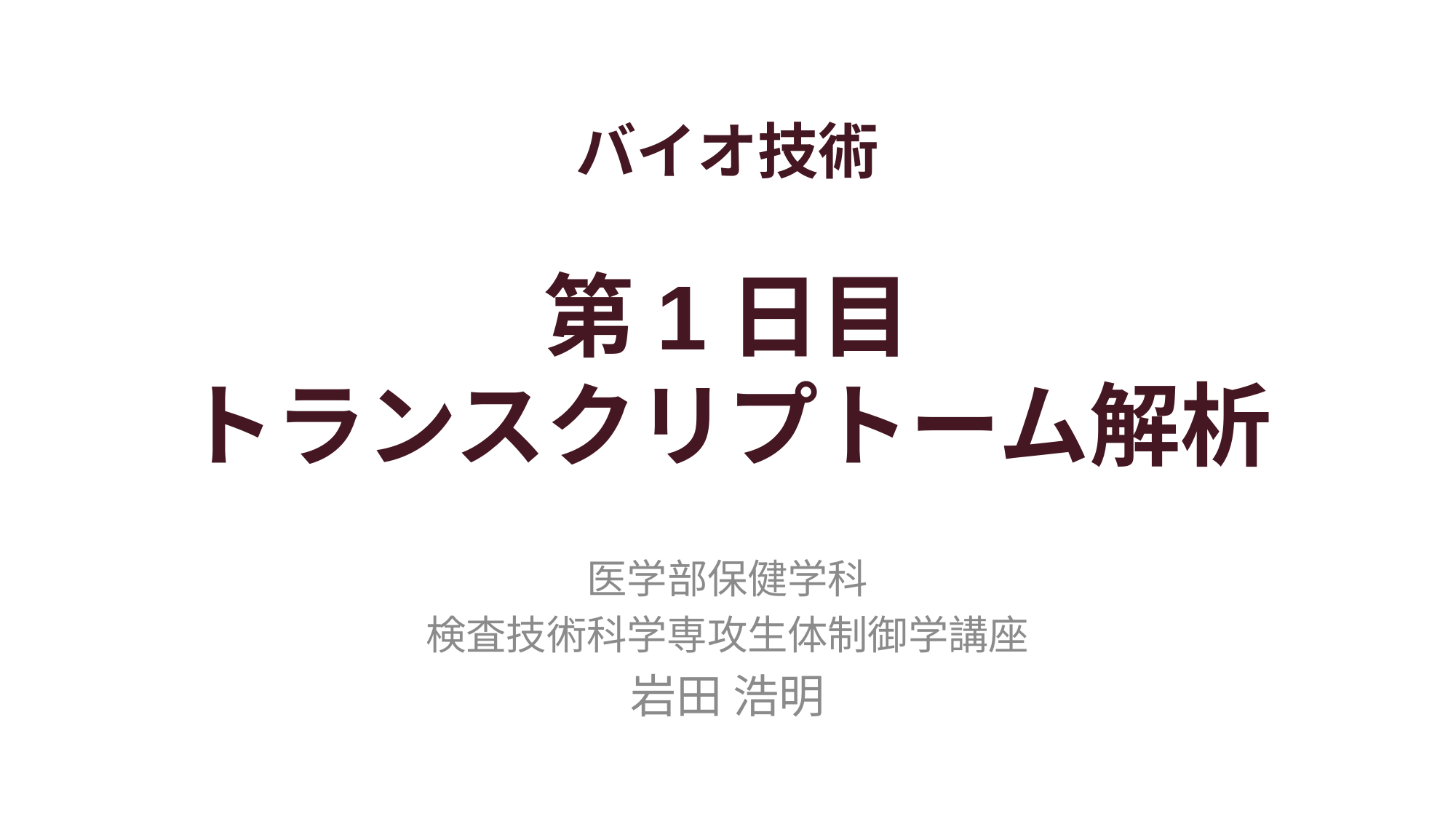

# バイオ技術 第1日目 トランスクリプトーム解析
医学部保健学科
検査技術科学専攻生体制御学講座
岩田 浩明